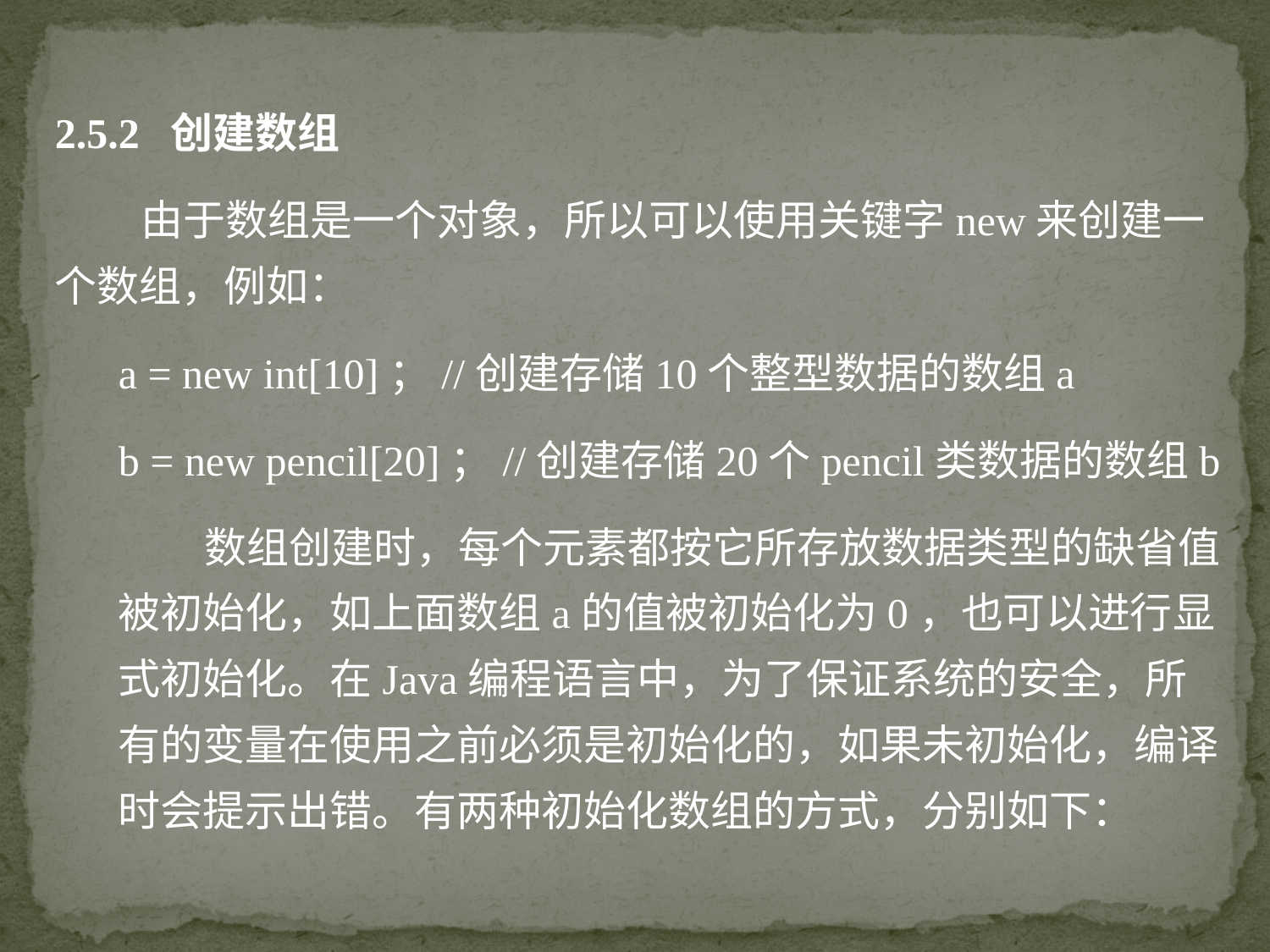

2.5.2  创建数组
        由于数组是一个对象，所以可以使用关键字new来创建一个数组，例如：
a = new int[10]；//创建存储10个整型数据的数组a
b = new pencil[20]；//创建存储20个pencil类数据的数组b
        数组创建时，每个元素都按它所存放数据类型的缺省值被初始化，如上面数组a的值被初始化为0，也可以进行显式初始化。在Java编程语言中，为了保证系统的安全，所有的变量在使用之前必须是初始化的，如果未初始化，编译时会提示出错。有两种初始化数组的方式，分别如下：